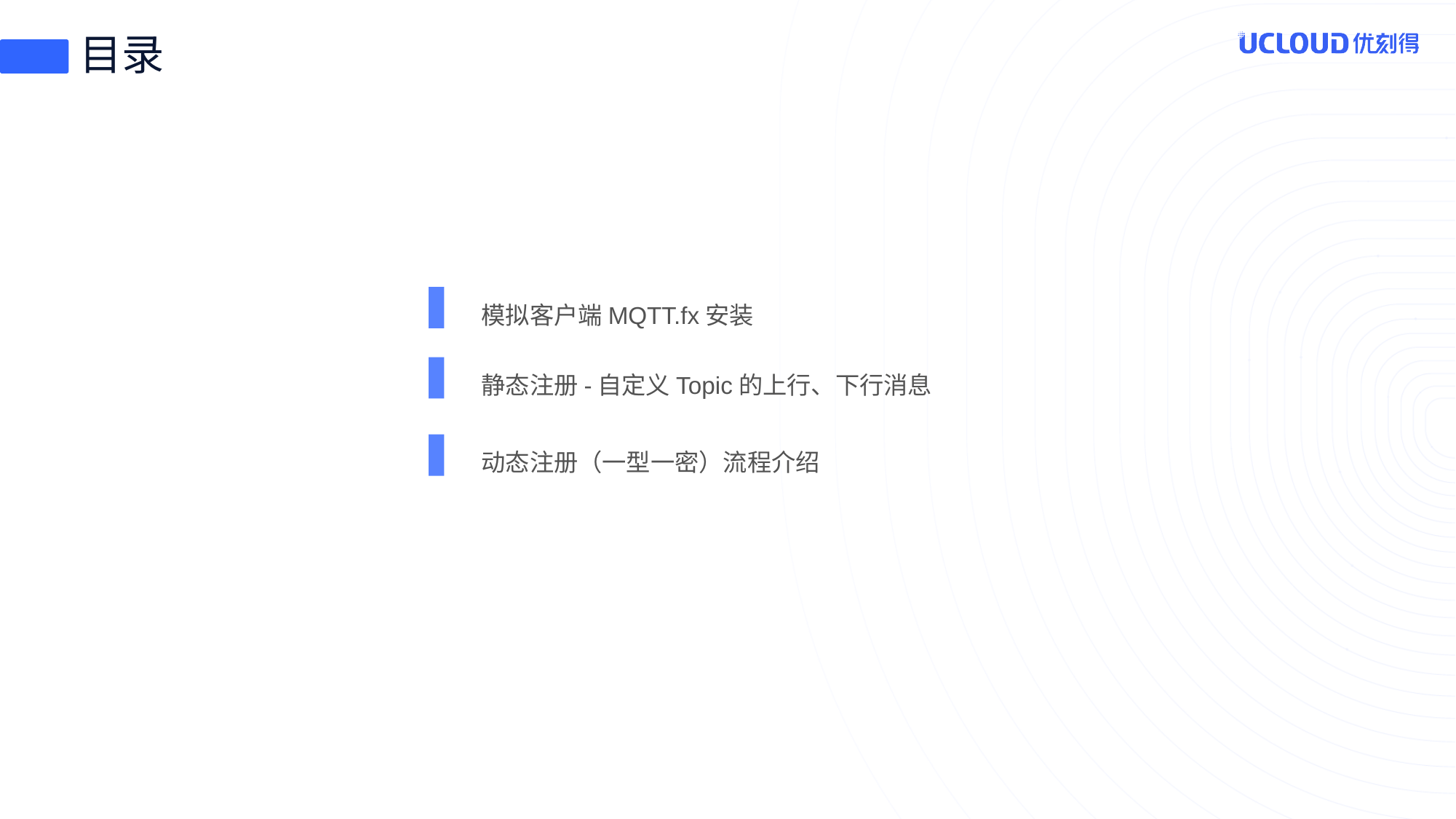

# 目录
模拟客户端MQTT.fx安装

静态注册-自定义Topic的上行、下行消息

动态注册（一型一密）流程介绍